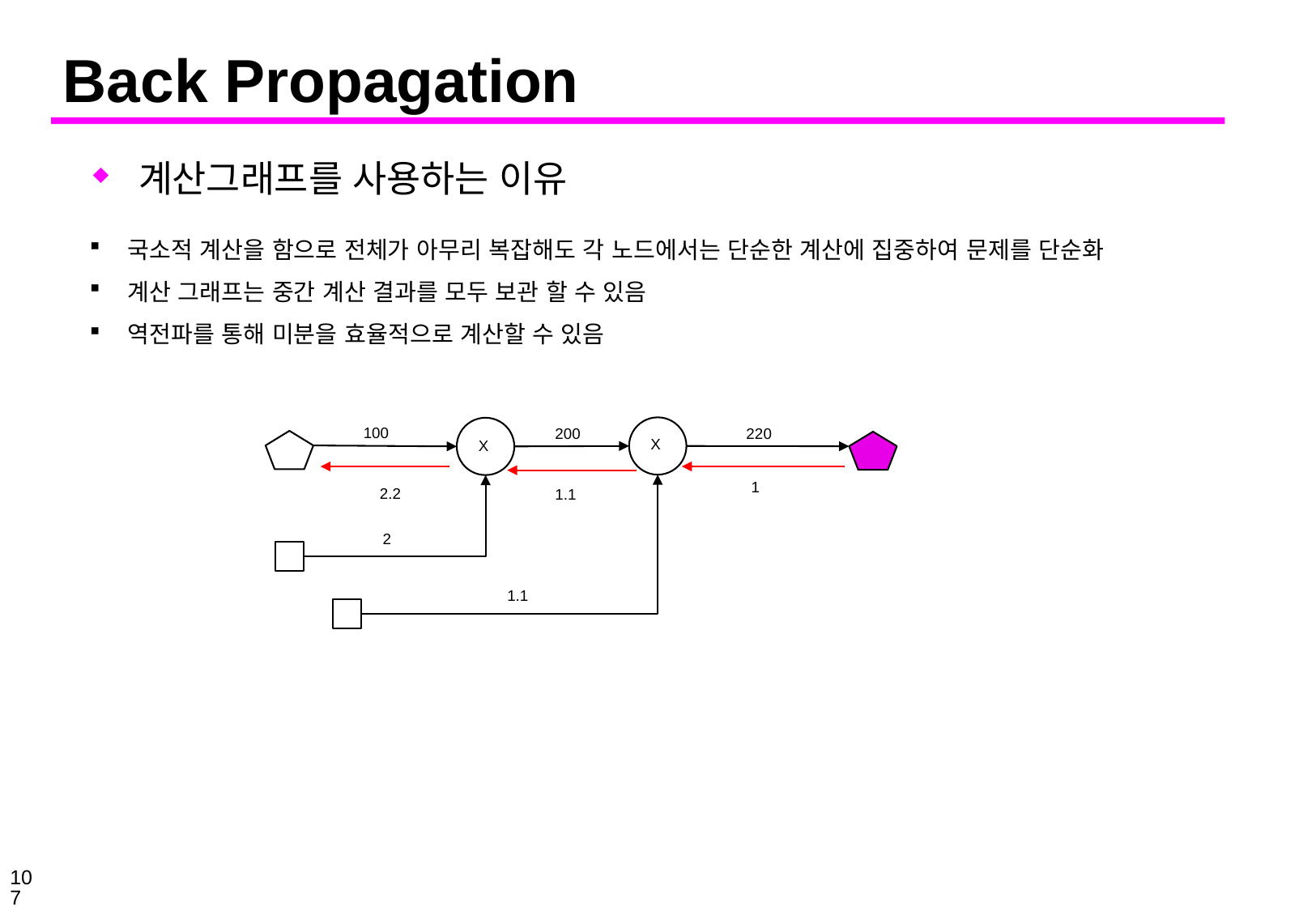

# Back Propagation
계산그래프를 사용하는 이유
국소적 계산을 함으로 전체가 아무리 복잡해도 각 노드에서는 단순한 계산에 집중하여 문제를 단순화
계산 그래프는 중간 계산 결과를 모두 보관 할 수 있음
역전파를 통해 미분을 효율적으로 계산할 수 있음
100

200
220
X
X

1
2.2
1.1
2

1.1

107